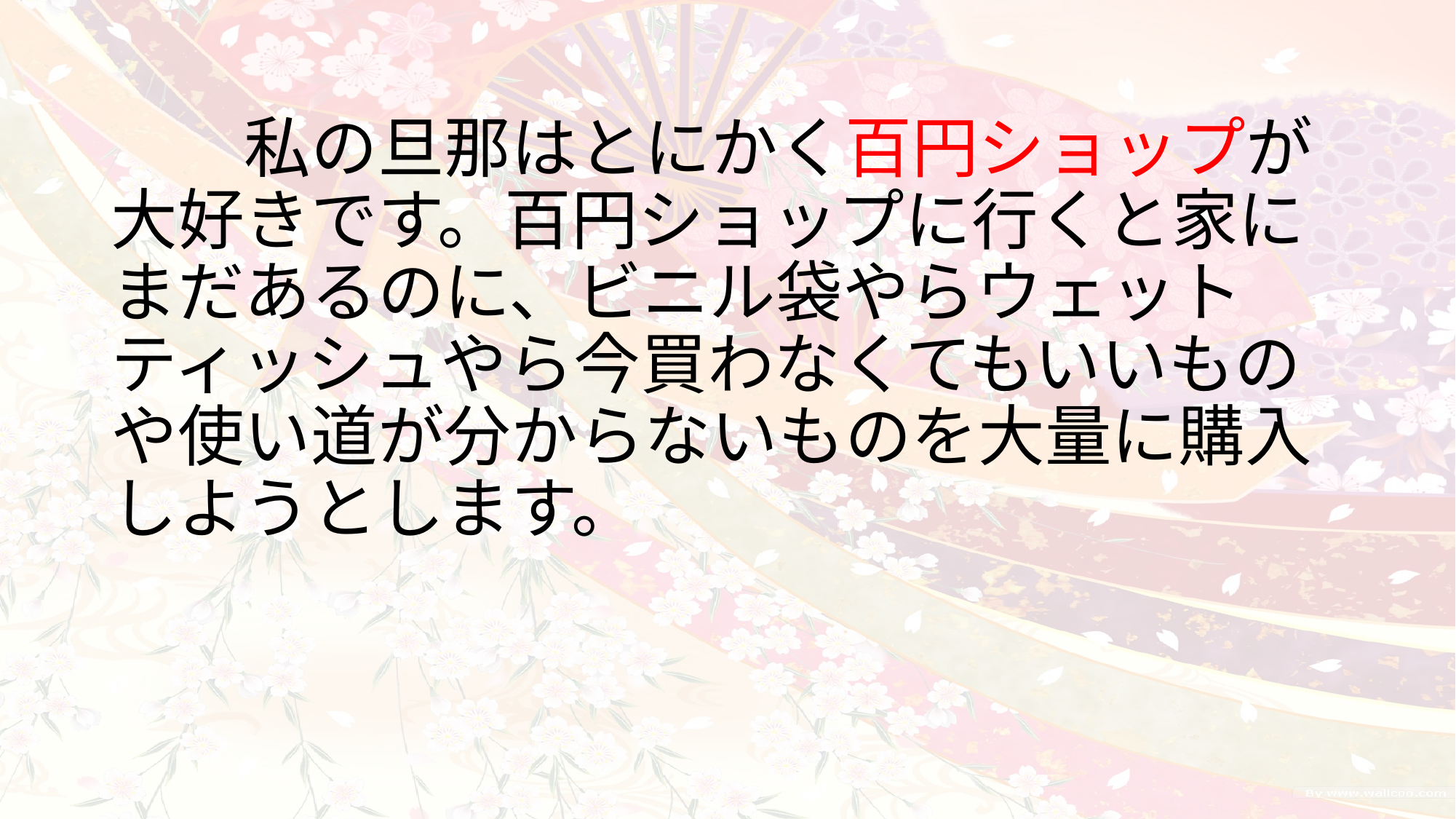

私の旦那はとにかく百円ショップが大好きです。百円ショップに行くと家にまだあるのに、ビニル袋やらウェットティッシュやら今買わなくてもいいものや使い道が分からないものを大量に購入しようとします。